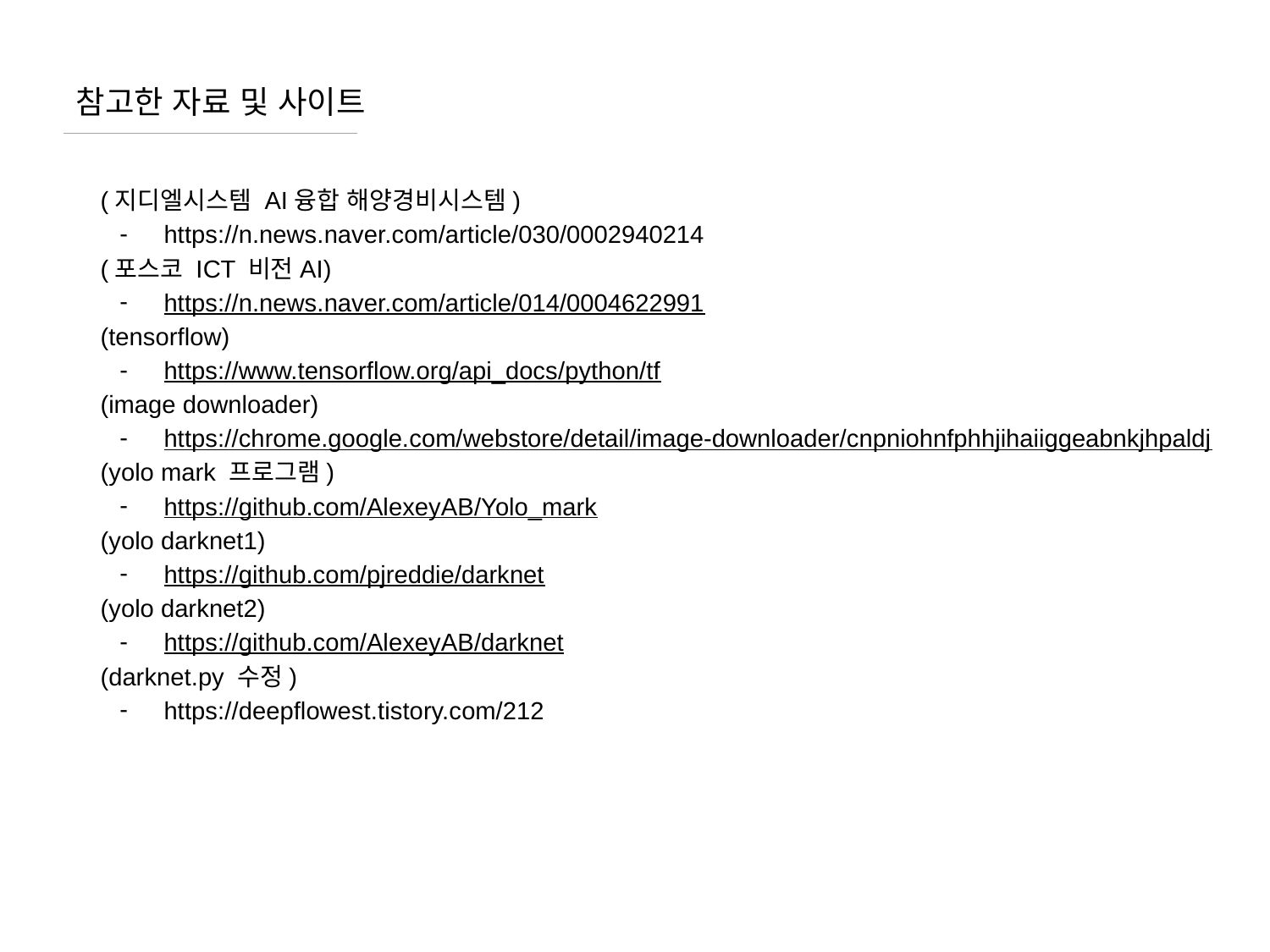

참고한 자료 및 사이트
(지디엘시스템 AI융합 해양경비시스템)
https://n.news.naver.com/article/030/0002940214
(포스코 ICT 비전AI)
https://n.news.naver.com/article/014/0004622991
(tensorflow)
https://www.tensorflow.org/api_docs/python/tf
(image downloader)
https://chrome.google.com/webstore/detail/image-downloader/cnpniohnfphhjihaiiggeabnkjhpaldj
(yolo mark 프로그램)
https://github.com/AlexeyAB/Yolo_mark
(yolo darknet1)
https://github.com/pjreddie/darknet
(yolo darknet2)
https://github.com/AlexeyAB/darknet
(darknet.py 수정)
https://deepflowest.tistory.com/212